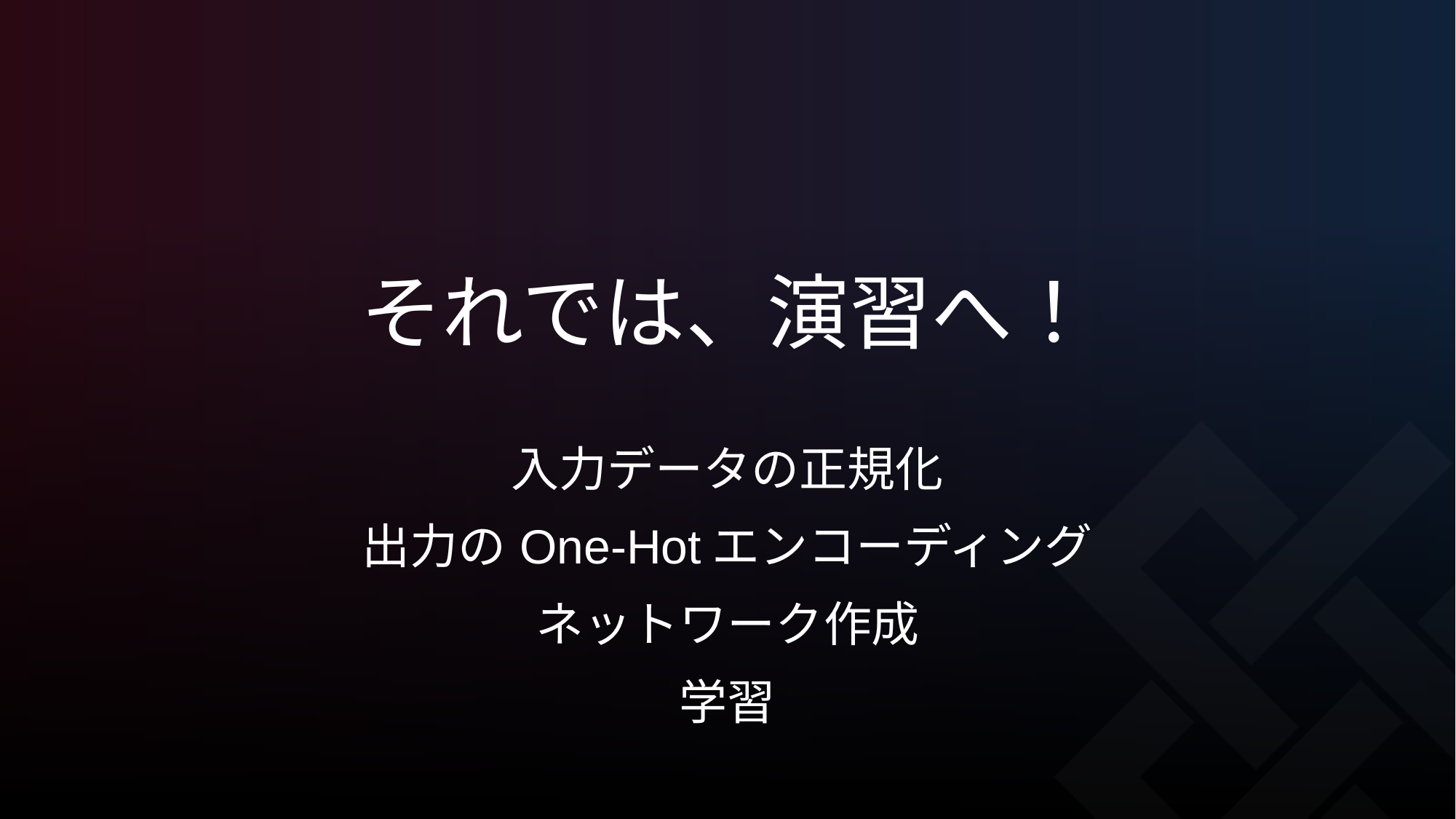

それでは、演習へ！
入力データの正規化
出力のOne-Hotエンコーディング
ネットワーク作成
学習